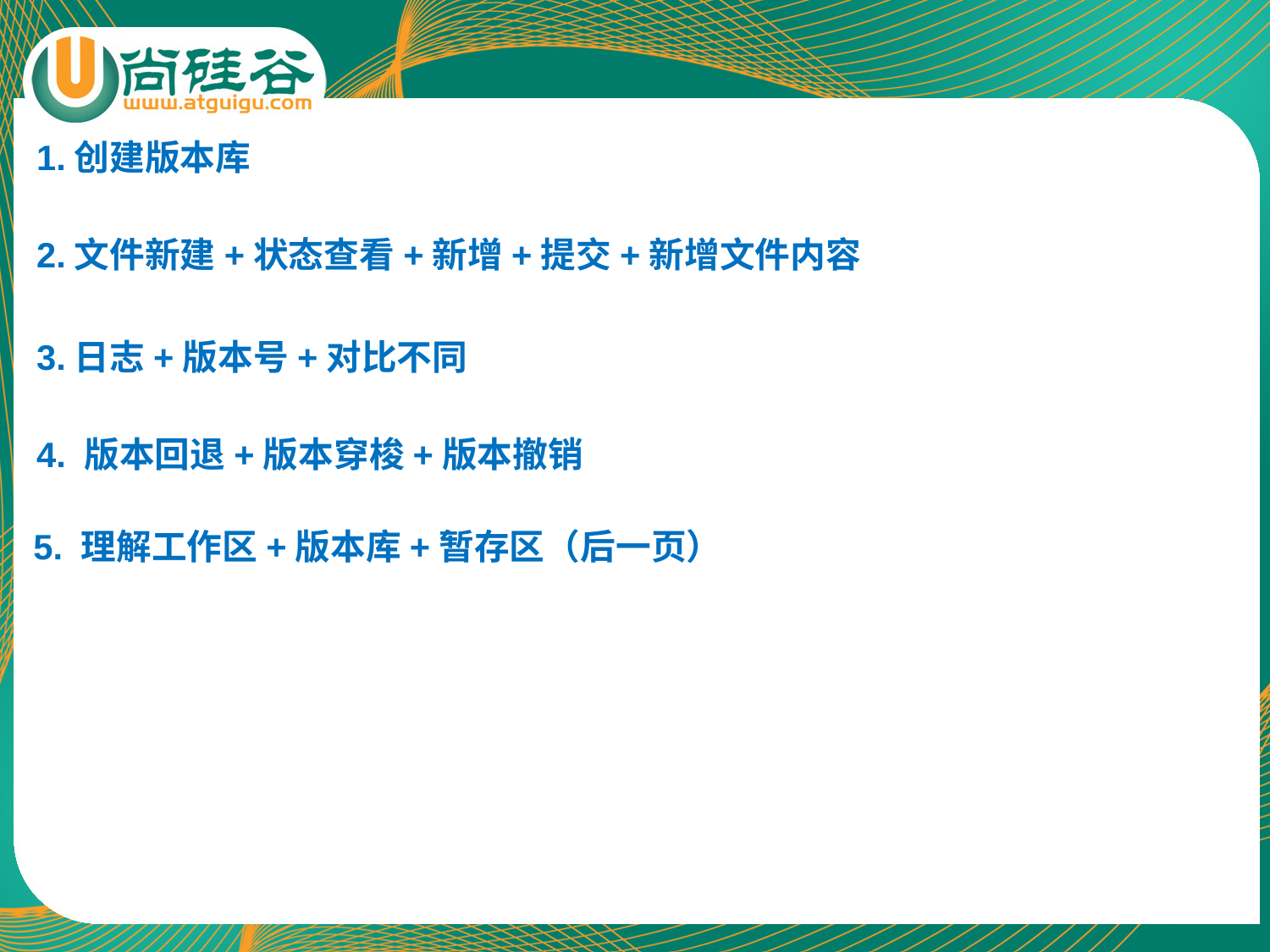

1.创建版本库
2.文件新建+状态查看+新增+提交+新增文件内容
3.日志+版本号+对比不同
4. 版本回退+版本穿梭+版本撤销
5. 理解工作区+版本库+暂存区（后一页）